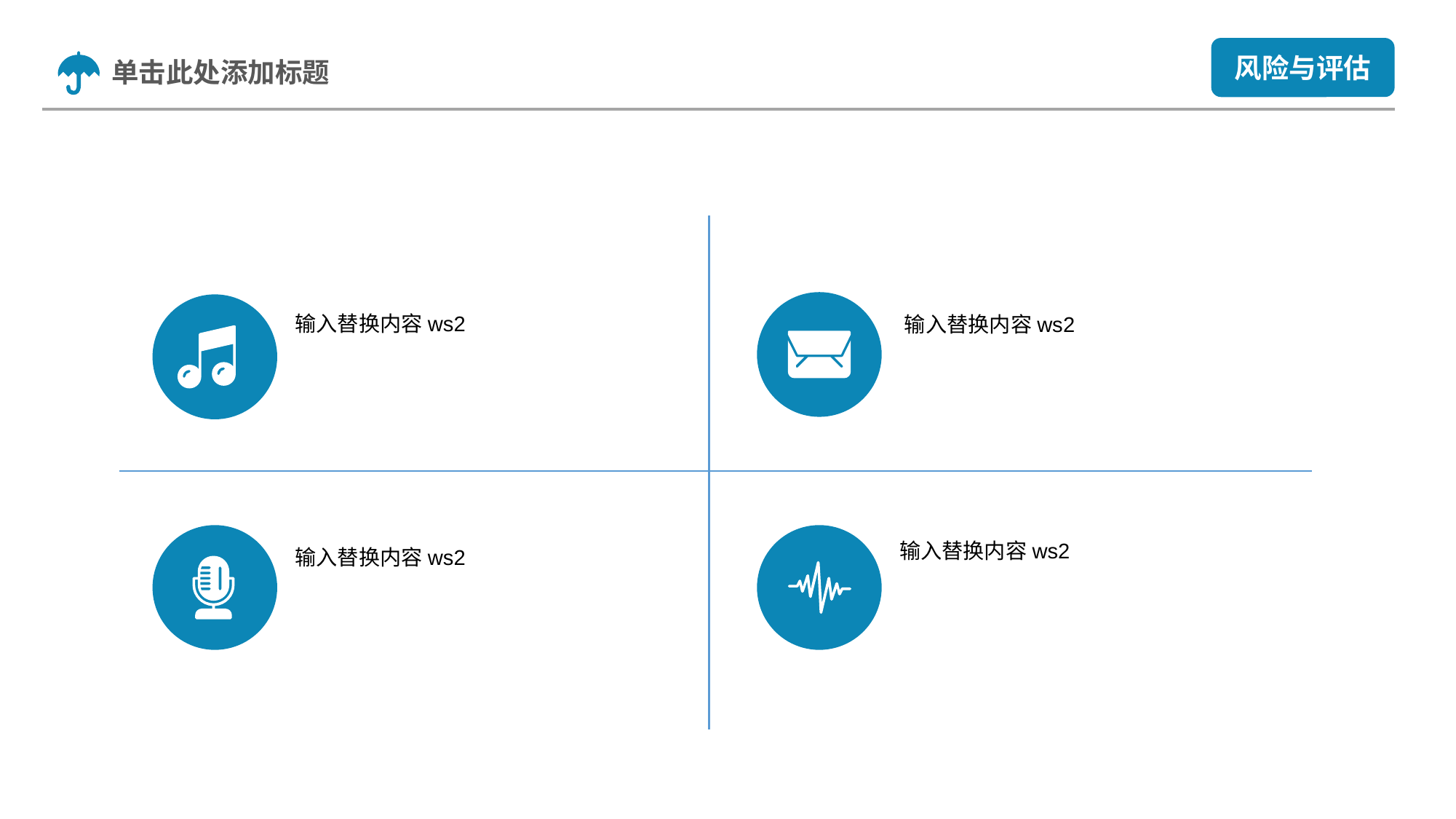

风险与评估
单击此处添加标题

输入替换内容ws2

输入替换内容ws2

输入替换内容ws2

输入替换内容ws2